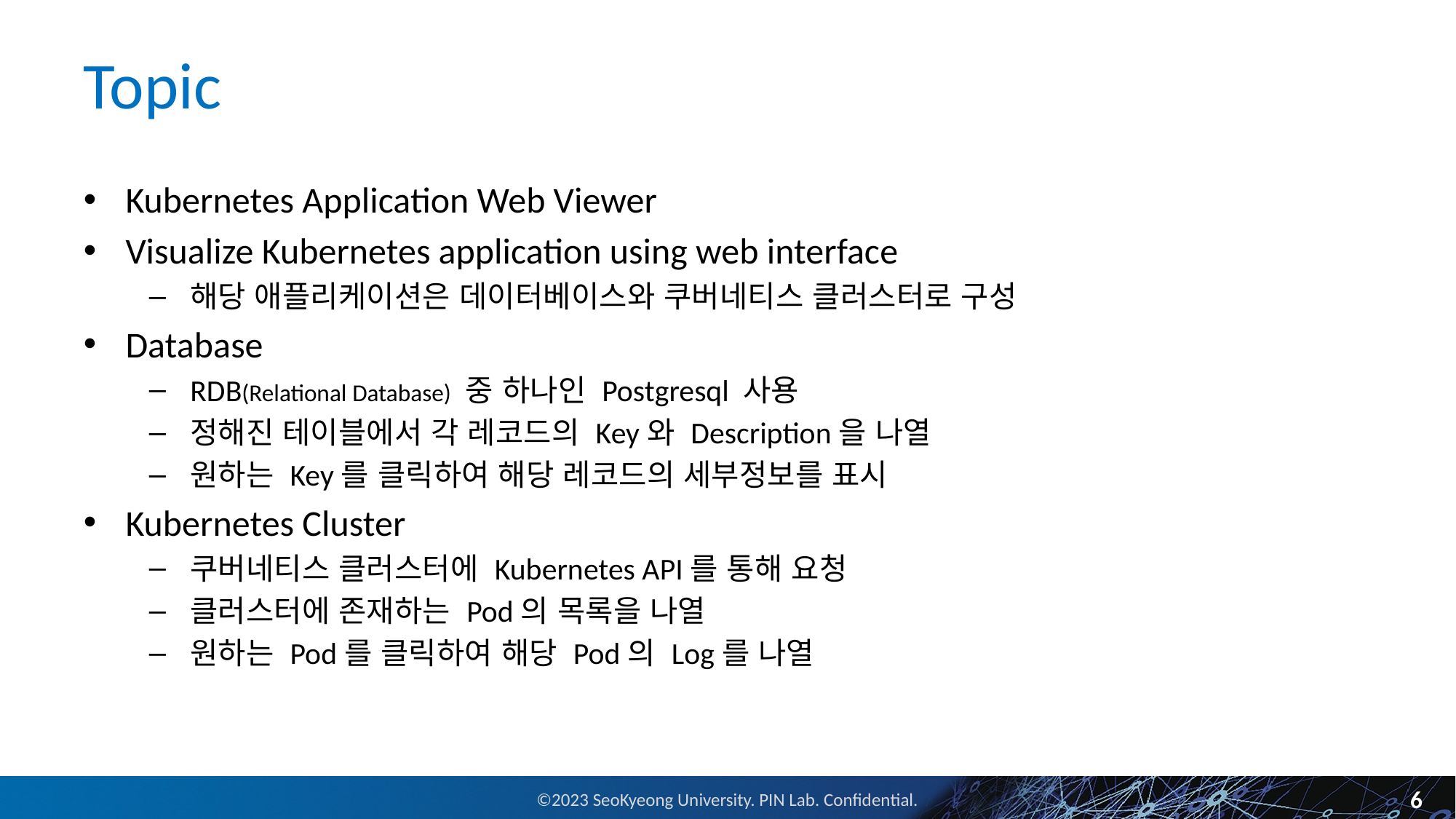

# Topic
Kubernetes Application Web Viewer
Visualize Kubernetes application using web interface
해당 애플리케이션은 데이터베이스와 쿠버네티스 클러스터로 구성
Database
RDB(Relational Database) 중 하나인 Postgresql 사용
정해진 테이블에서 각 레코드의 Key와 Description을 나열
원하는 Key를 클릭하여 해당 레코드의 세부정보를 표시
Kubernetes Cluster
쿠버네티스 클러스터에 Kubernetes API를 통해 요청
클러스터에 존재하는 Pod의 목록을 나열
원하는 Pod를 클릭하여 해당 Pod의 Log를 나열

6